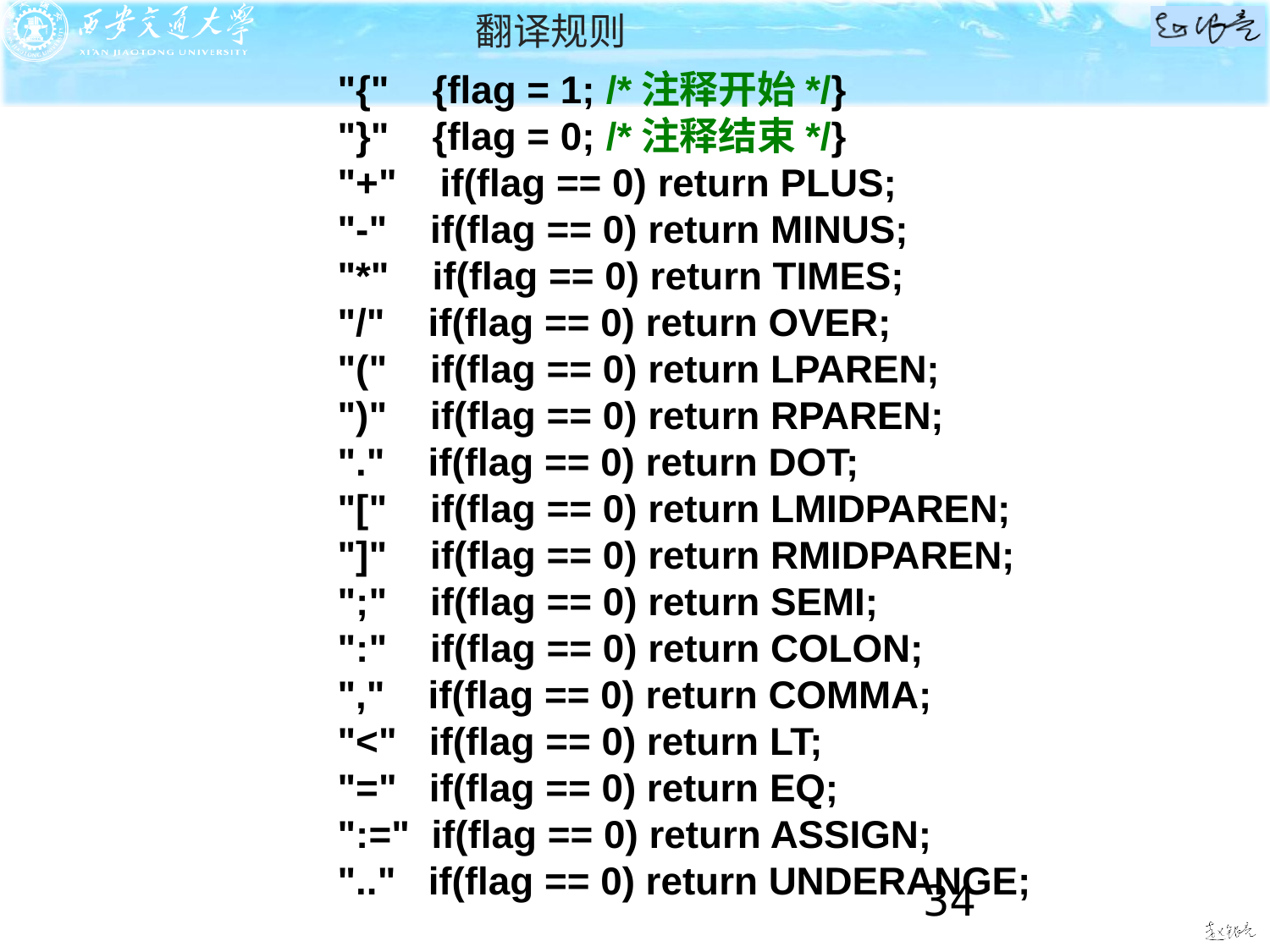

# 翻译规则
"{"    {flag = 1; /*注释开始*/}
"}"    {flag = 0; /*注释结束*/}
"+"    if(flag == 0) return PLUS;
"-"    if(flag == 0) return MINUS;
"*"    if(flag == 0) return TIMES;
"/"    if(flag == 0) return OVER;
"("    if(flag == 0) return LPAREN;
")"    if(flag == 0) return RPAREN;
"."    if(flag == 0) return DOT;
"["    if(flag == 0) return LMIDPAREN;
"]"    if(flag == 0) return RMIDPAREN;
";"    if(flag == 0) return SEMI;
":"    if(flag == 0) return COLON;
","    if(flag == 0) return COMMA;
"<"   if(flag == 0) return LT;
"="   if(flag == 0) return EQ;
":="  if(flag == 0) return ASSIGN;
".."   if(flag == 0) return UNDERANGE;
34